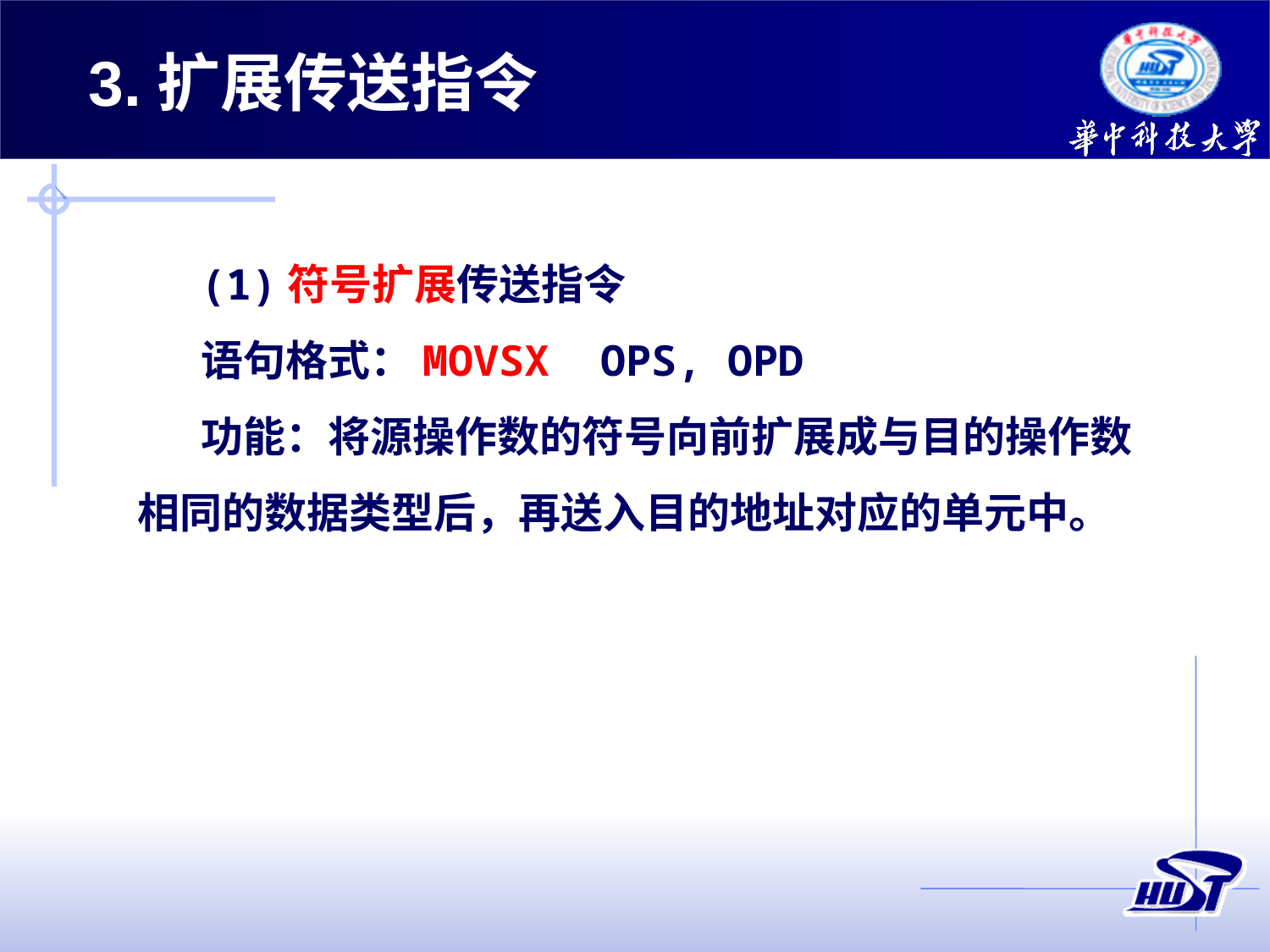

3.扩展传送指令
(1)符号扩展传送指令
语句格式：MOVSX  OPS, OPD
功能：将源操作数的符号向前扩展成与目的操作数相同的数据类型后，再送入目的地址对应的单元中。